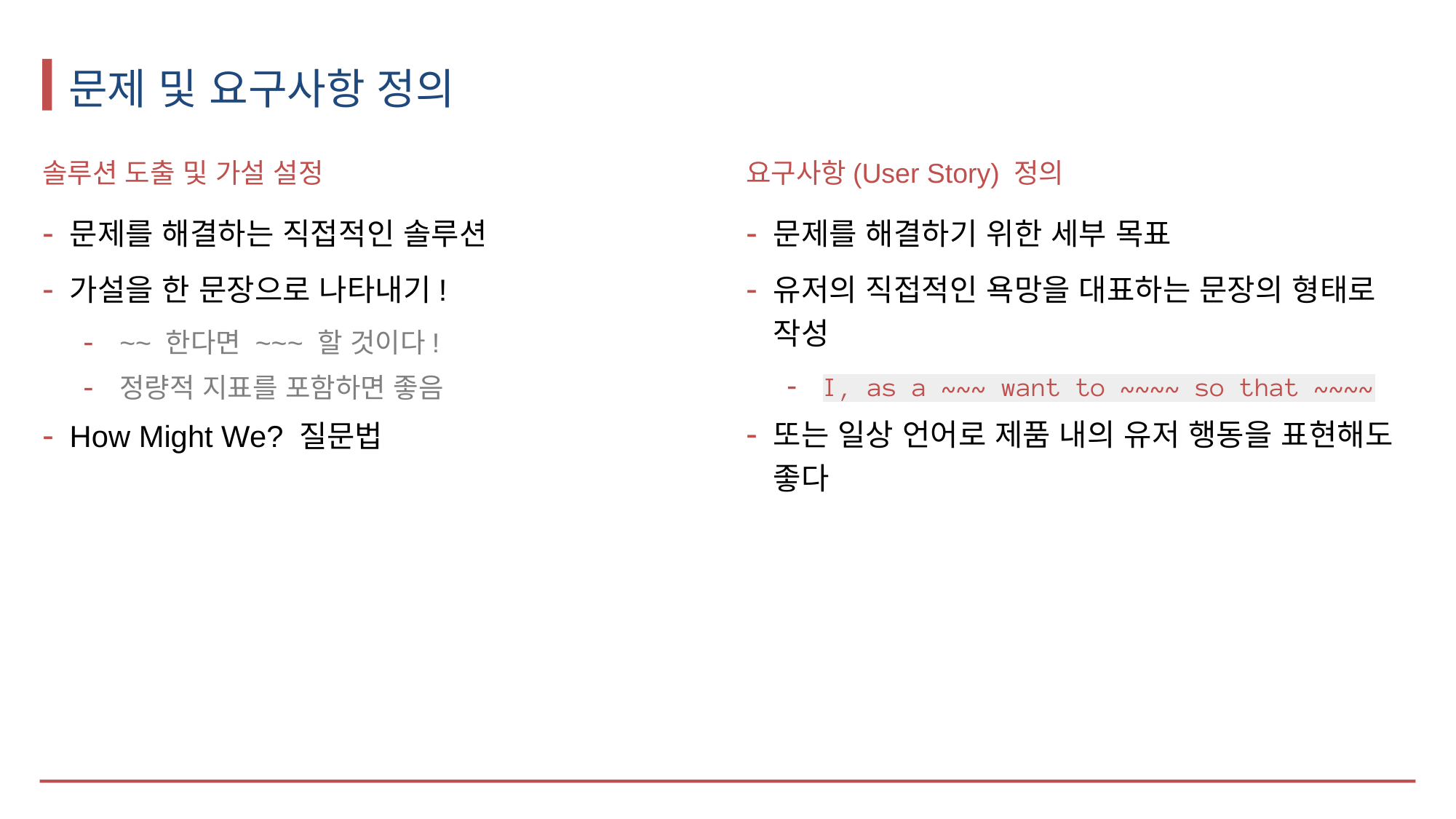

# 문제 및 요구사항 정의
솔루션 도출 및 가설 설정
문제를 해결하는 직접적인 솔루션
가설을 한 문장으로 나타내기!
~~ 한다면 ~~~ 할 것이다!
정량적 지표를 포함하면 좋음
How Might We? 질문법
요구사항(User Story) 정의
문제를 해결하기 위한 세부 목표
유저의 직접적인 욕망을 대표하는 문장의 형태로 작성
I, as a ~~~ want to ~~~~ so that ~~~~
또는 일상 언어로 제품 내의 유저 행동을 표현해도 좋다